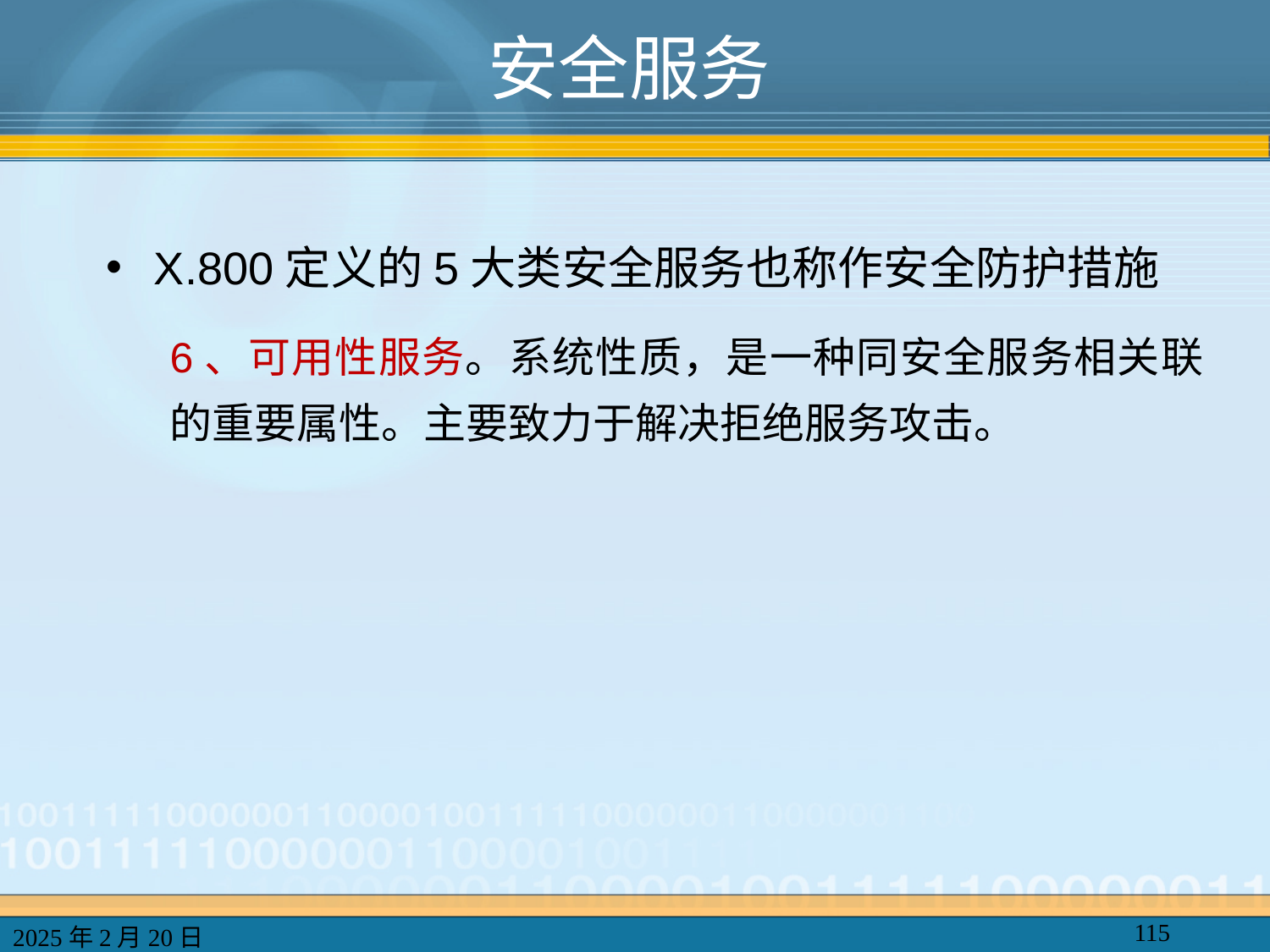

# 安全服务
X.800定义的5大类安全服务也称作安全防护措施
6、可用性服务。系统性质，是一种同安全服务相关联的重要属性。主要致力于解决拒绝服务攻击。
115
2025年2月20日